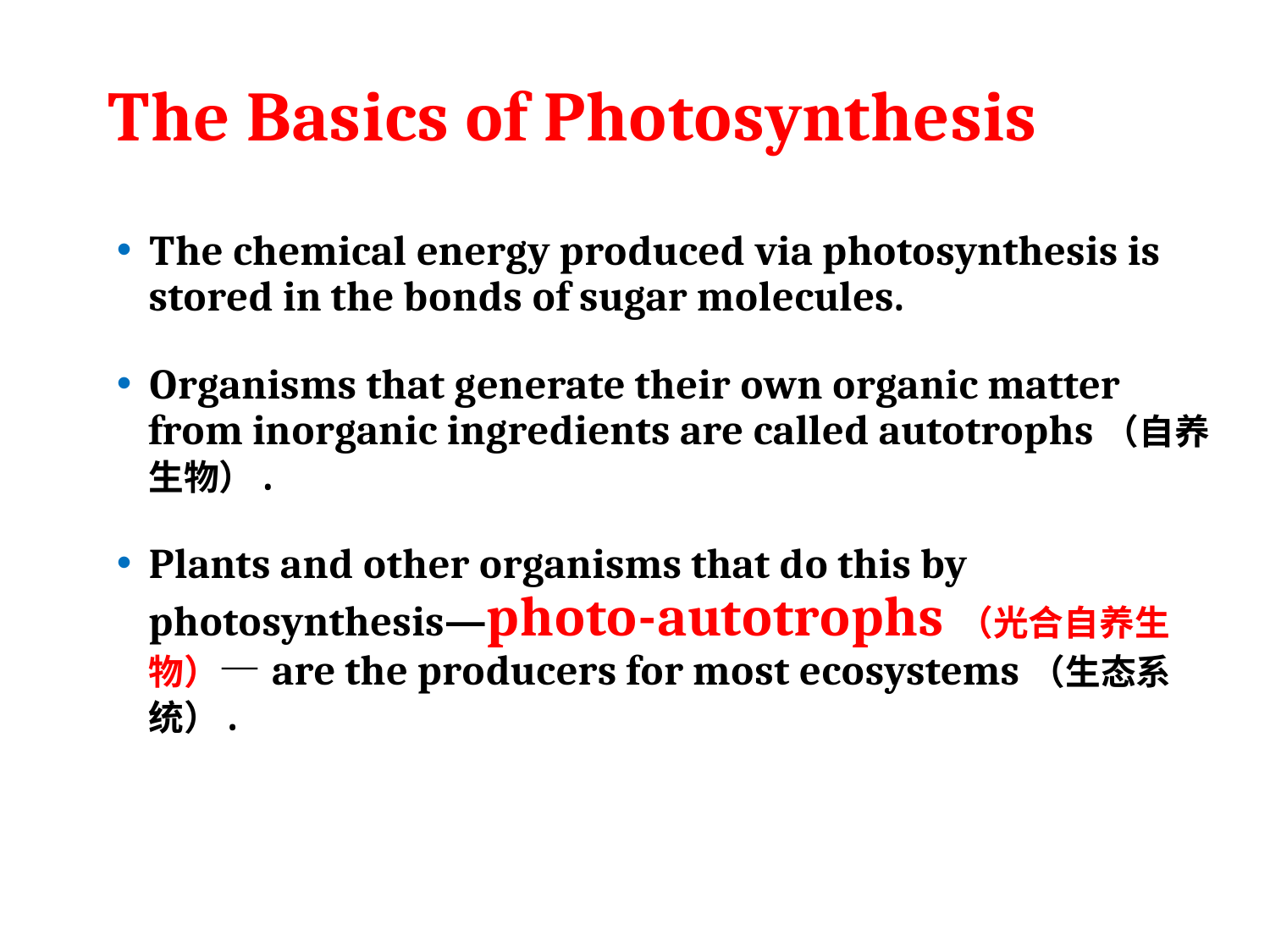

# The Basics of Photosynthesis
The chemical energy produced via photosynthesis is stored in the bonds of sugar molecules.
Organisms that generate their own organic matter from inorganic ingredients are called autotrophs（自养生物）.
Plants and other organisms that do this by photosynthesis—photo-autotrophs（光合自养生物）—are the producers for most ecosystems（生态系统）.